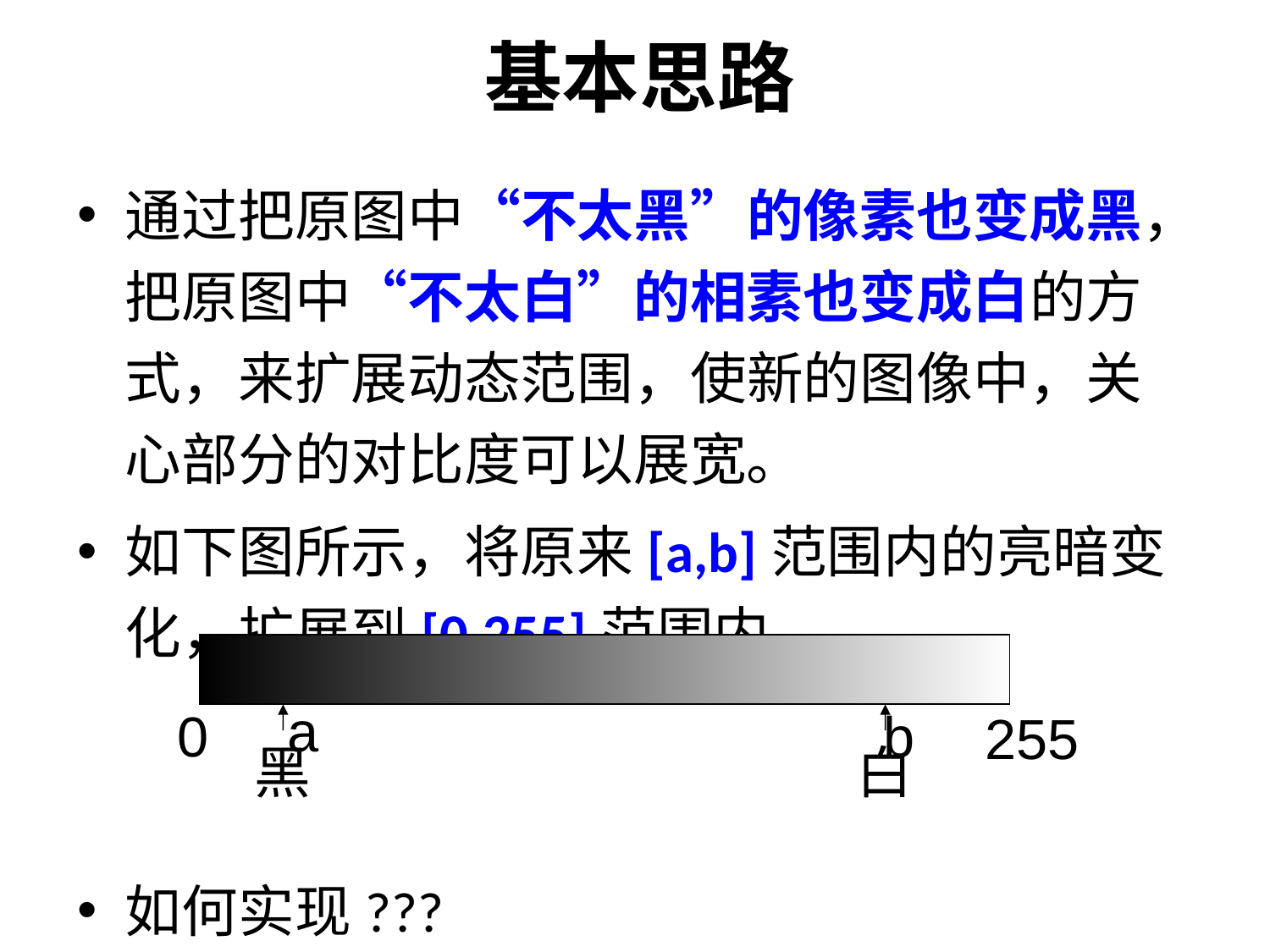

# 基本思路
通过把原图中“不太黑”的像素也变成黑，把原图中“不太白”的相素也变成白的方式，来扩展动态范围，使新的图像中，关心部分的对比度可以展宽。
如下图所示，将原来[a,b]范围内的亮暗变化，扩展到[0,255]范围内。

如何实现???

黑
白
a
0
b
255